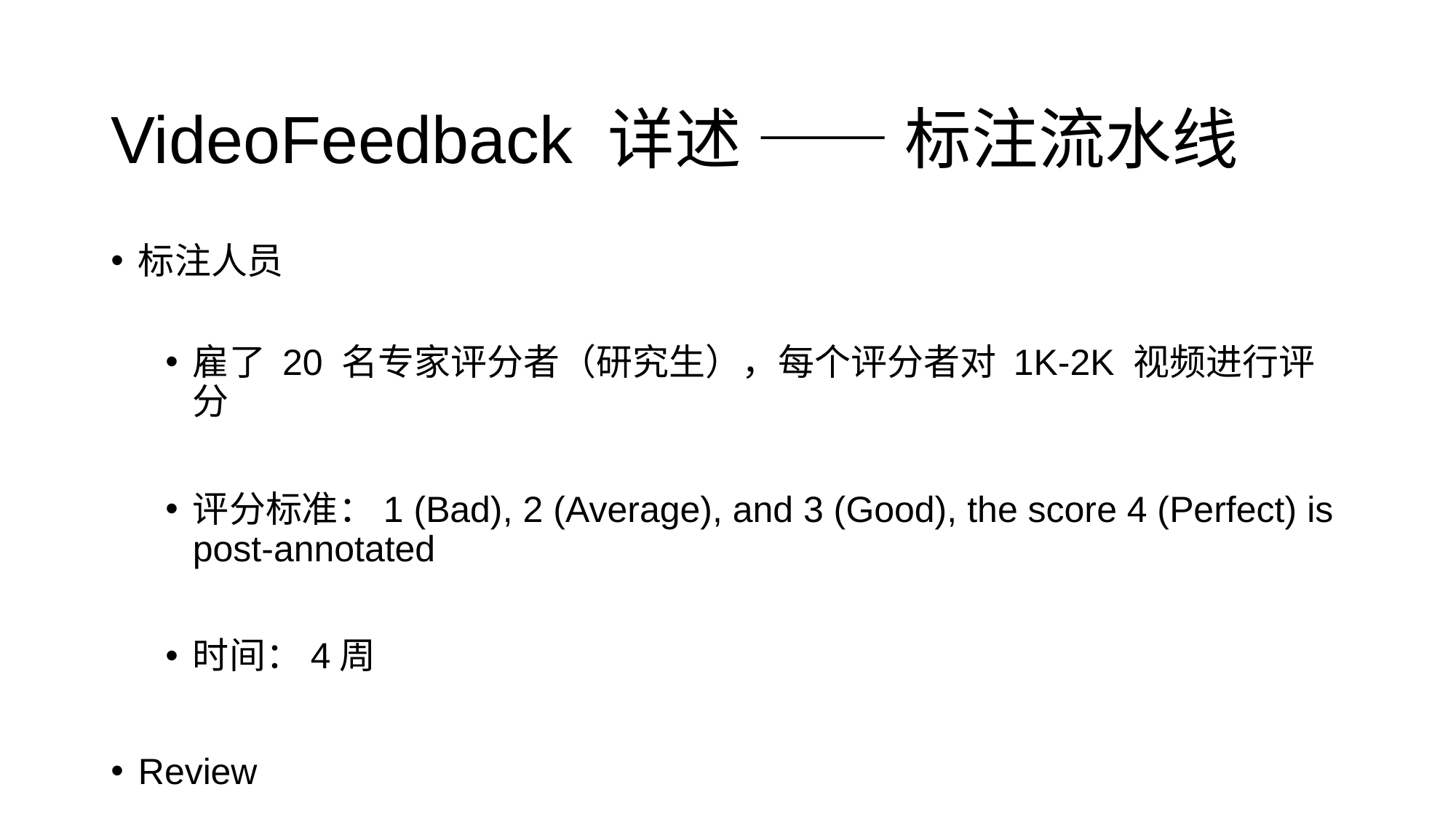

# VideoFeedback 详述 —— 标注流水线
标注人员

雇了 20 名专家评分者（研究生），每个评分者对 1K-2K 视频进行评分

评分标准：1 (Bad), 2 (Average), and 3 (Good), the score 4 (Perfect) is post-annotated

时间：4周

Review

随机抽查，不合格打回重新标注